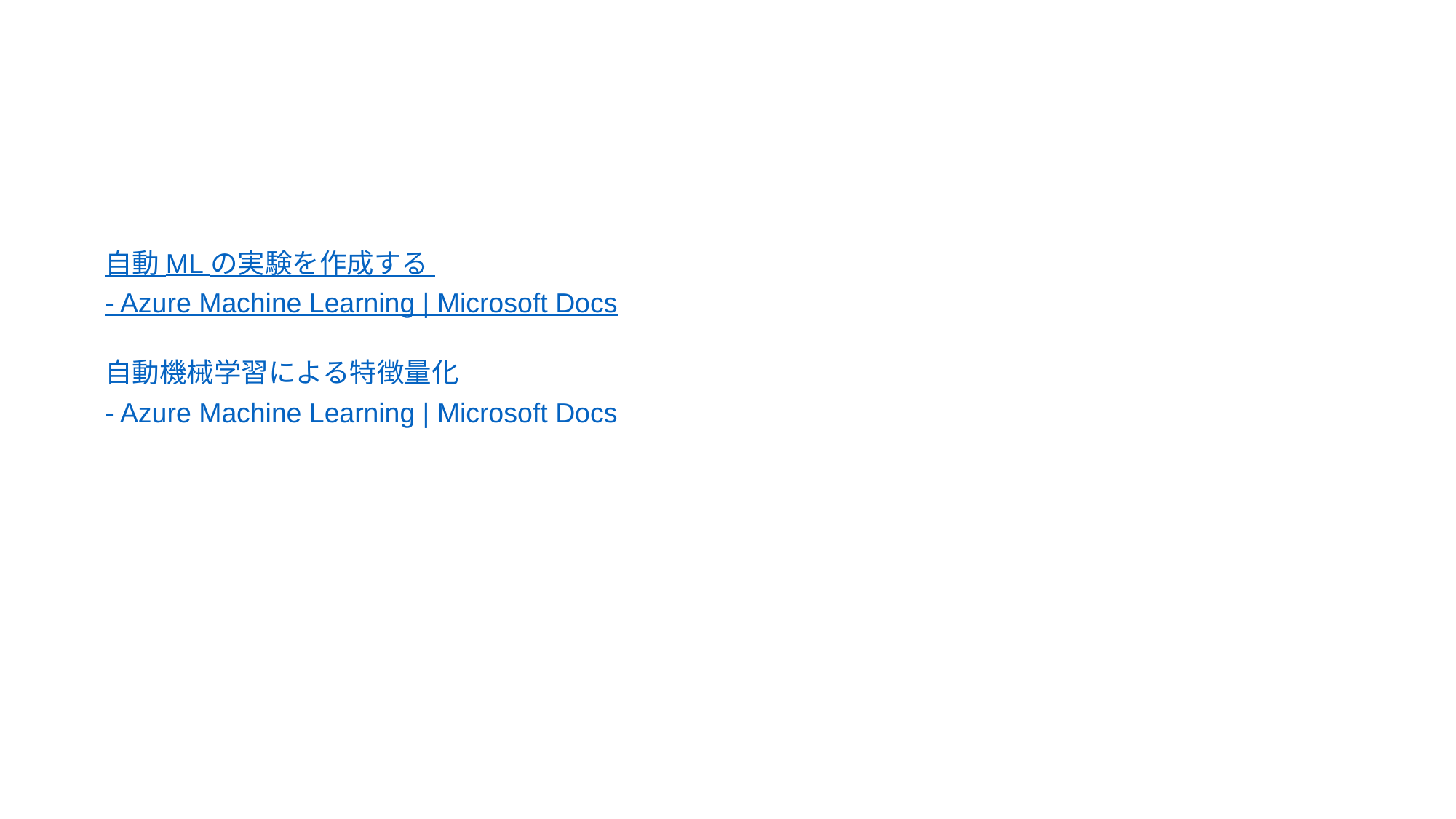

#
自動 ML の実験を作成する - Azure Machine Learning | Microsoft Docs
自動機械学習による特徴量化 - Azure Machine Learning | Microsoft Docs